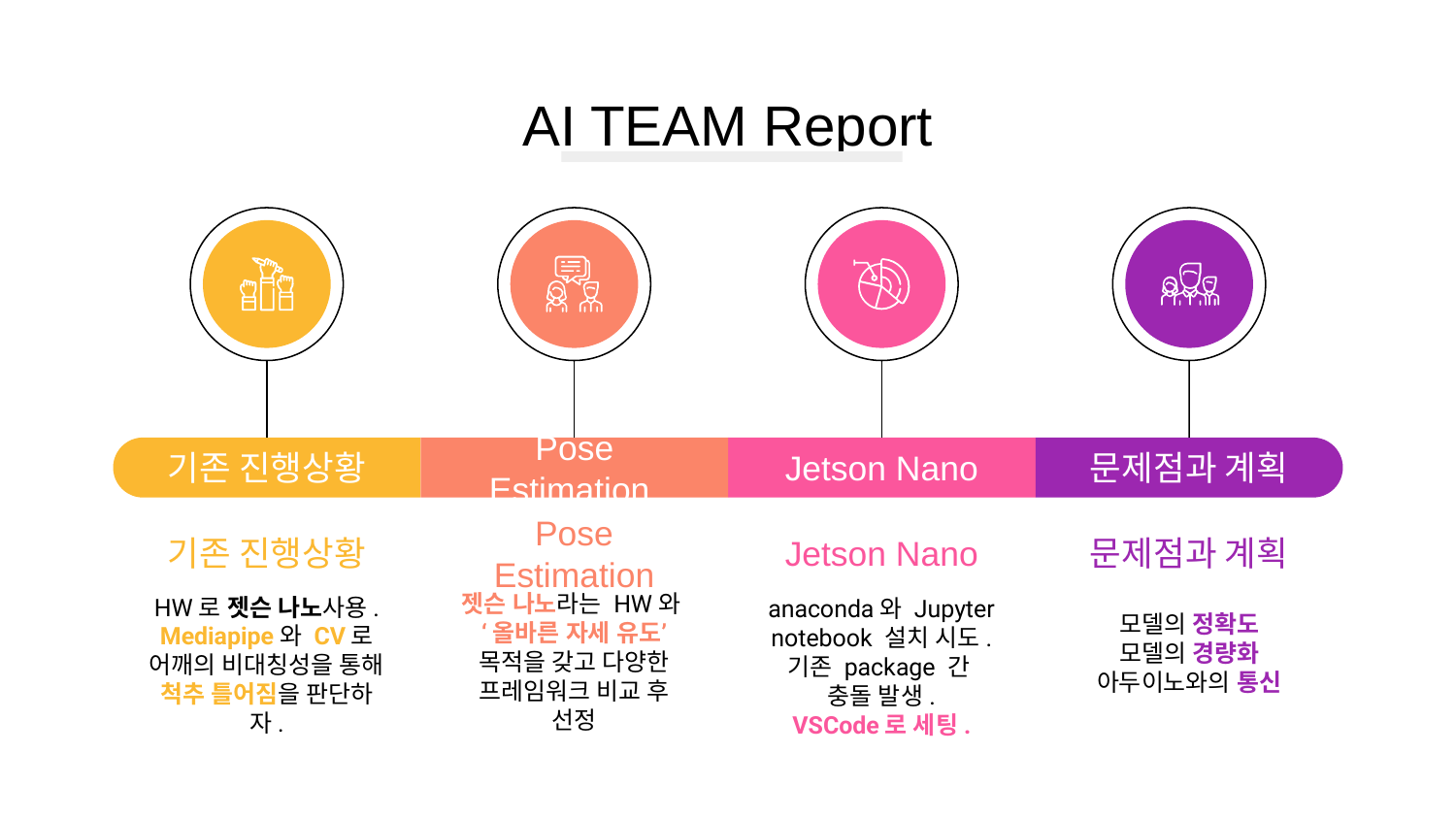

# AI TEAM Report

기존 진행상황
기존 진행상황
HW로 젯슨 나노사용.
Mediapipe와 CV로 어깨의 비대칭성을 통해 척추 틀어짐을 판단하자.

Pose Estimation
Pose Estimation
젯슨 나노라는 HW와
‘올바른 자세 유도’
목적을 갖고 다양한 프레임워크 비교 후 선정

Jetson Nano
Jetson Nano
anaconda와 Jupyter notebook 설치 시도.
기존 package 간
충돌 발생.
VSCode로 세팅.

문제점과 계획
문제점과 계획
모델의 정확도
모델의 경량화
아두이노와의 통신